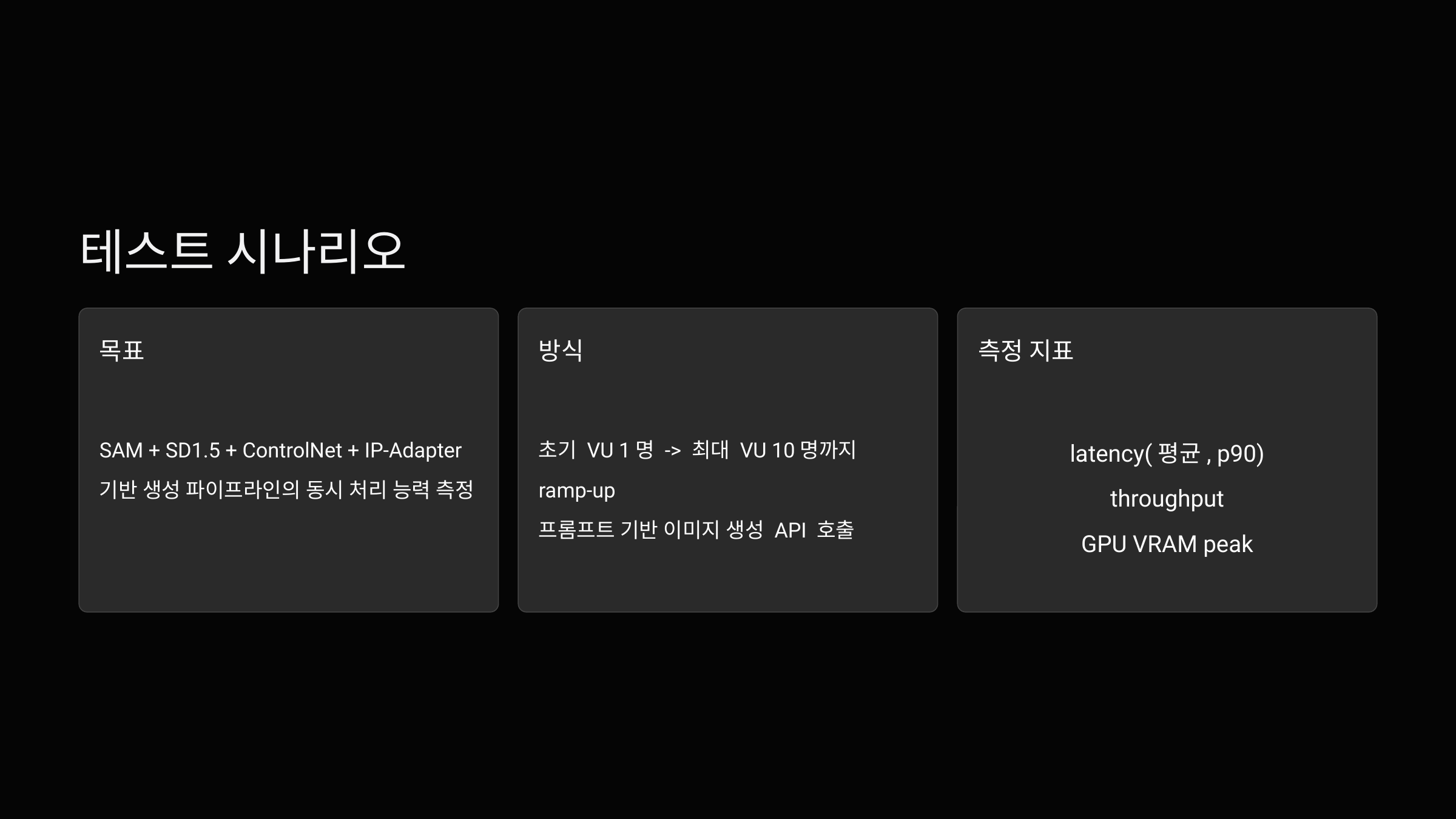

테스트 시나리오

목표
방식
측정 지표
초기 VU 1명 -> 최대 VU 10명까지 ramp-up
프롬프트 기반 이미지 생성 API 호출
latency(평균, p90)
throughput
GPU VRAM peak
SAM + SD1.5 + ControlNet + IP-Adapter 기반 생성 파이프라인의 동시 처리 능력 측정